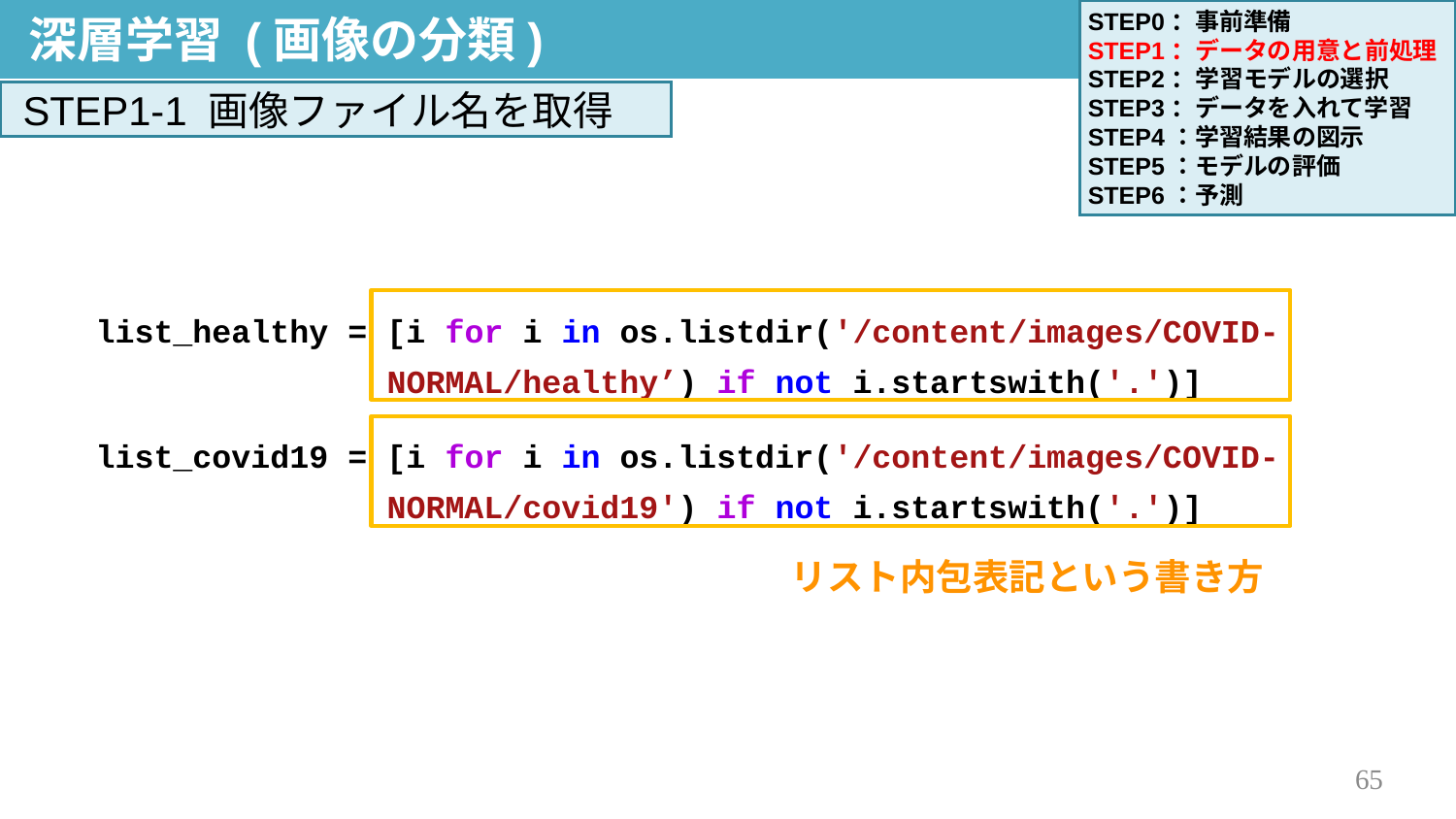

深層学習 (画像の分類)
STEP0：事前準備
STEP1：データの用意と前処理
STEP2：学習モデルの選択
STEP3：データを入れて学習
STEP4：学習結果の図示
STEP5：モデルの評価
STEP6：予測
決定木分析
STEP1-1 画像ファイル名を取得

list_healthy = [i for i in os.listdir('/content/images/COVID-		NORMAL/healthy’) if not i.startswith('.')]

list_covid19 = [i for i in os.listdir('/content/images/COVID-		NORMAL/covid19') if not i.startswith('.')]

リスト内包表記という書き方
65